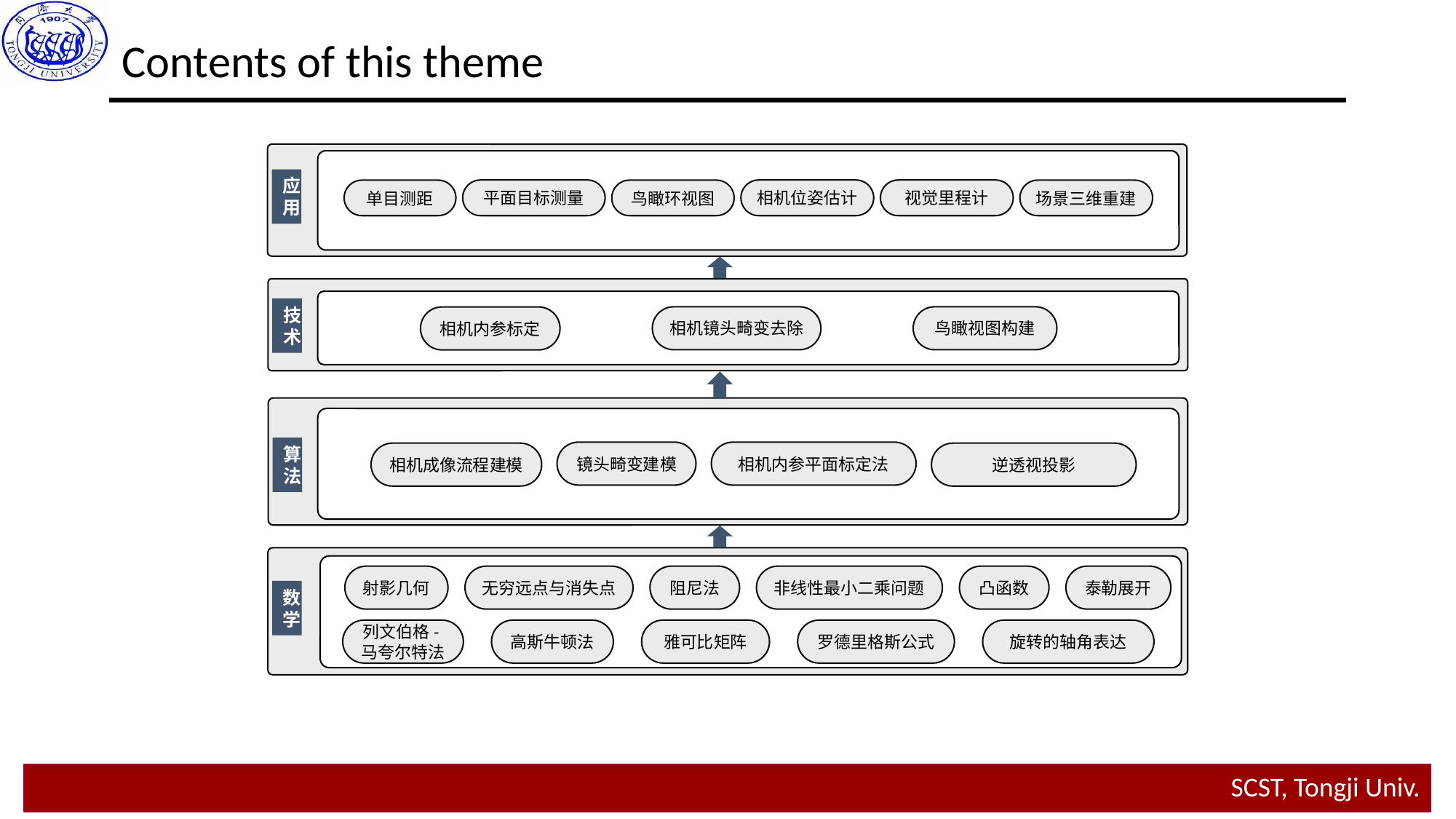

Contents of this theme

应用
平面目标测量
相机位姿估计
视觉里程计
单目测距
鸟瞰环视图
场景三维重建

技术
相机镜头畸变去除
鸟瞰视图构建
相机内参标定

算法
镜头畸变建模
相机内参平面标定法
相机成像流程建模
逆透视投影

射影几何
无穷远点与消失点
阻尼法
非线性最小二乘问题
凸函数
泰勒展开
数学
列文伯格-马夸尔特法
高斯牛顿法
雅可比矩阵
罗德里格斯公式
旋转的轴角表达